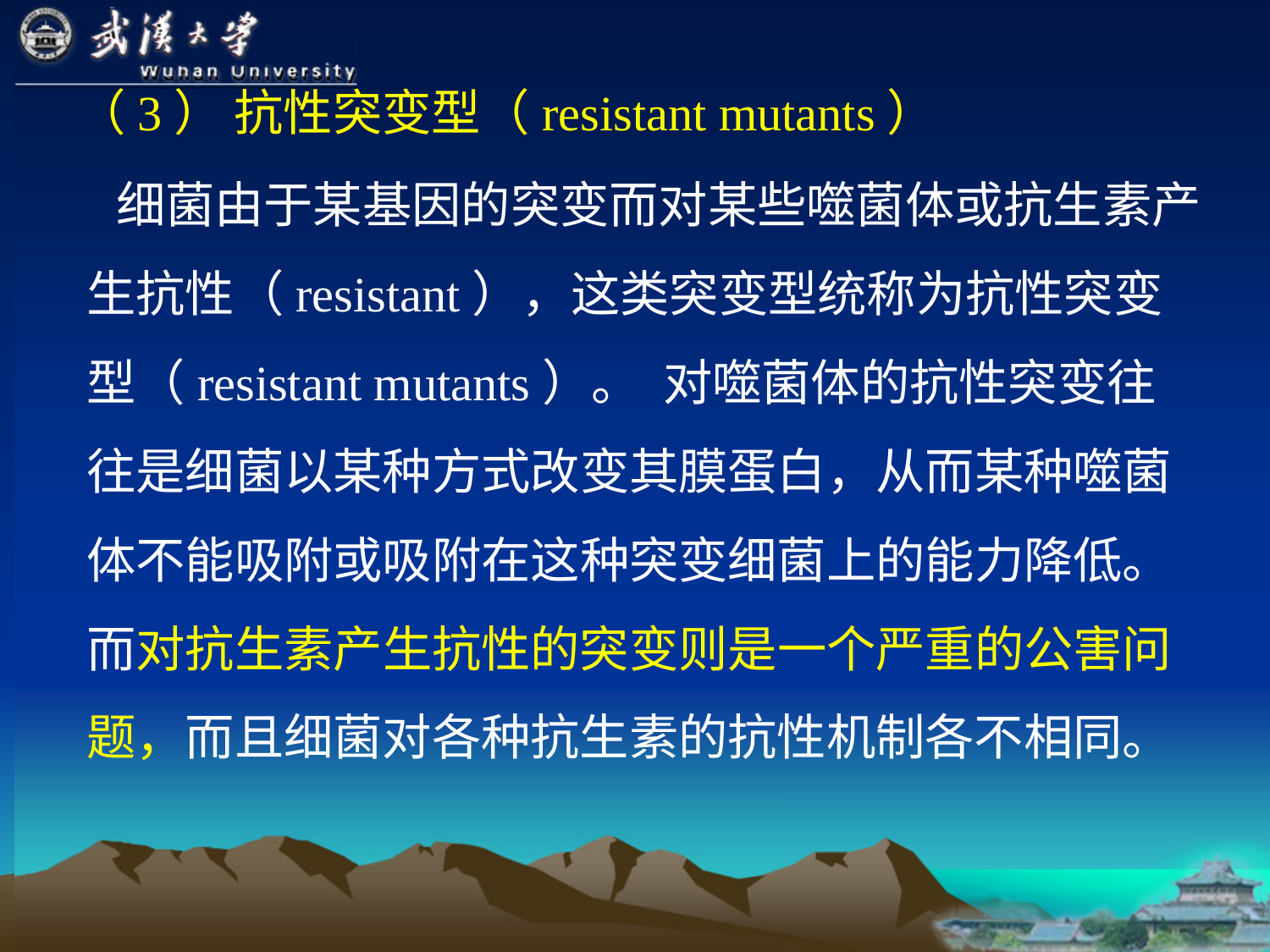

# （3） 抗性突变型（resistant mutants）
  细菌由于某基因的突变而对某些噬菌体或抗生素产生抗性（resistant），这类突变型统称为抗性突变型（resistant mutants）。  对噬菌体的抗性突变往往是细菌以某种方式改变其膜蛋白，从而某种噬菌体不能吸附或吸附在这种突变细菌上的能力降低。而对抗生素产生抗性的突变则是一个严重的公害问题，而且细菌对各种抗生素的抗性机制各不相同。